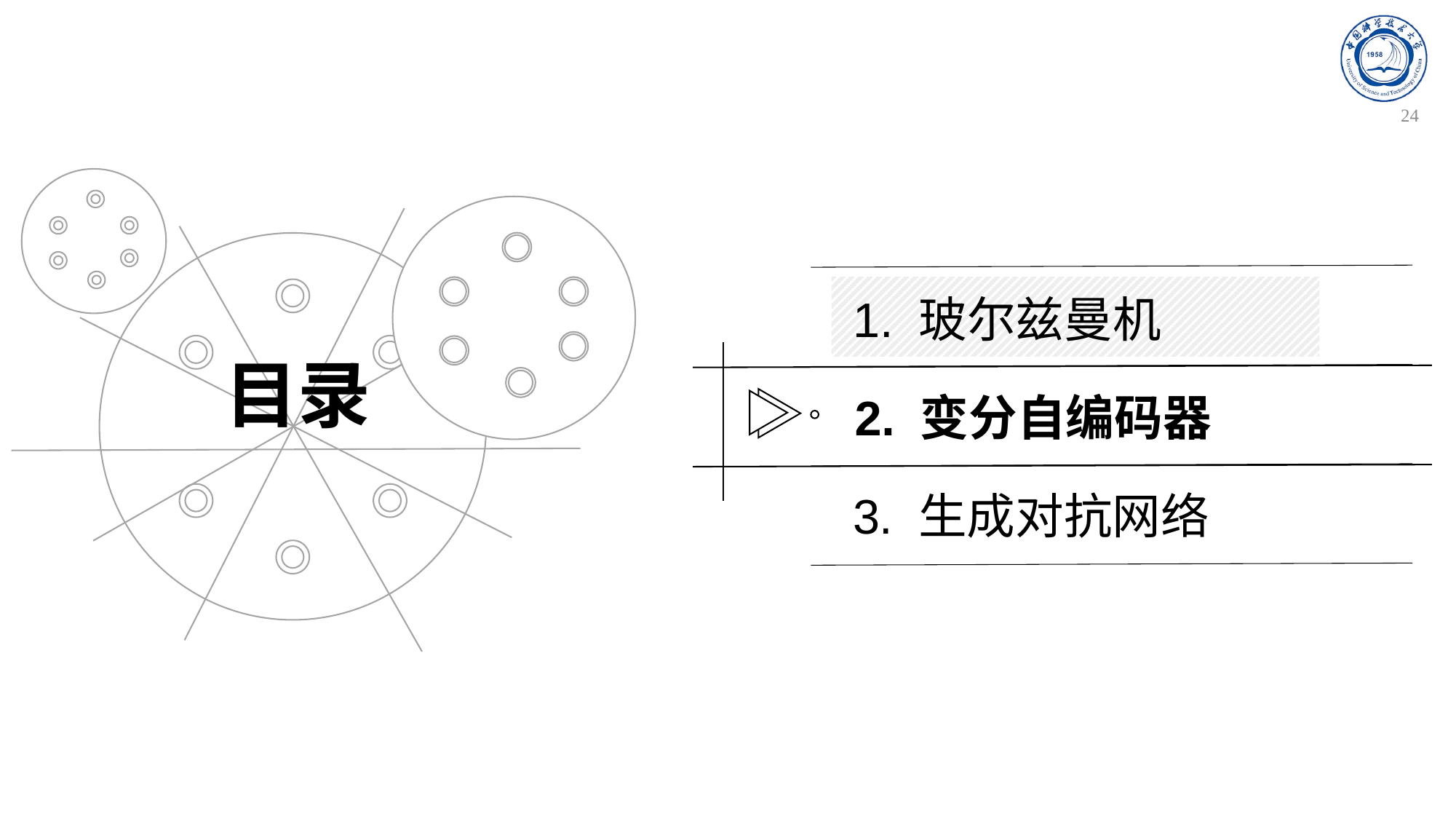

24

1. 玻尔兹曼机

目录
2. 变分自编码器
3. 生成对抗网络